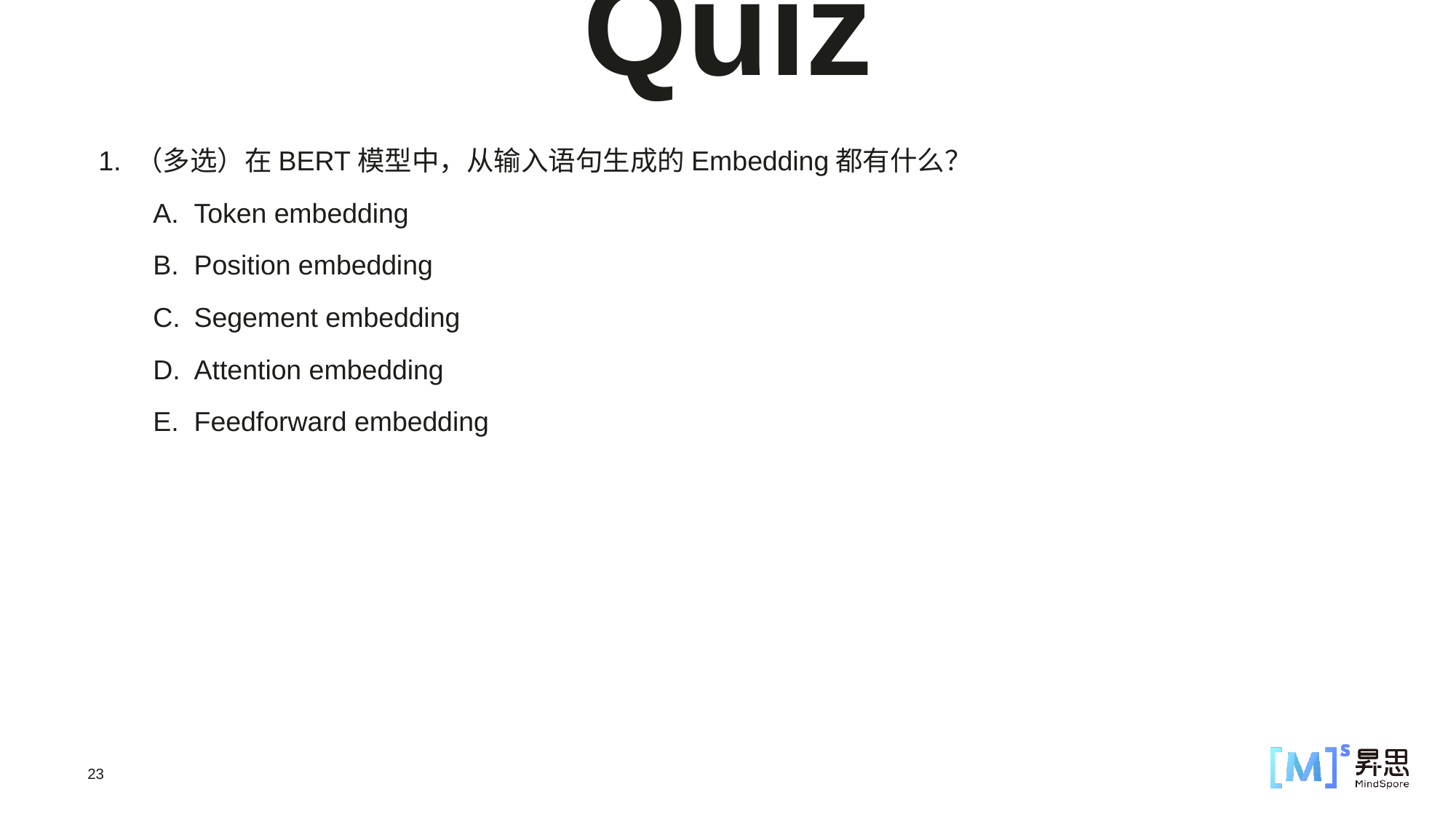

Quiz
1. （多选）在BERT模型中，从输入语句生成的Embedding都有什么？
Token embedding
Position embedding
Segement embedding
Attention embedding
Feedforward embedding